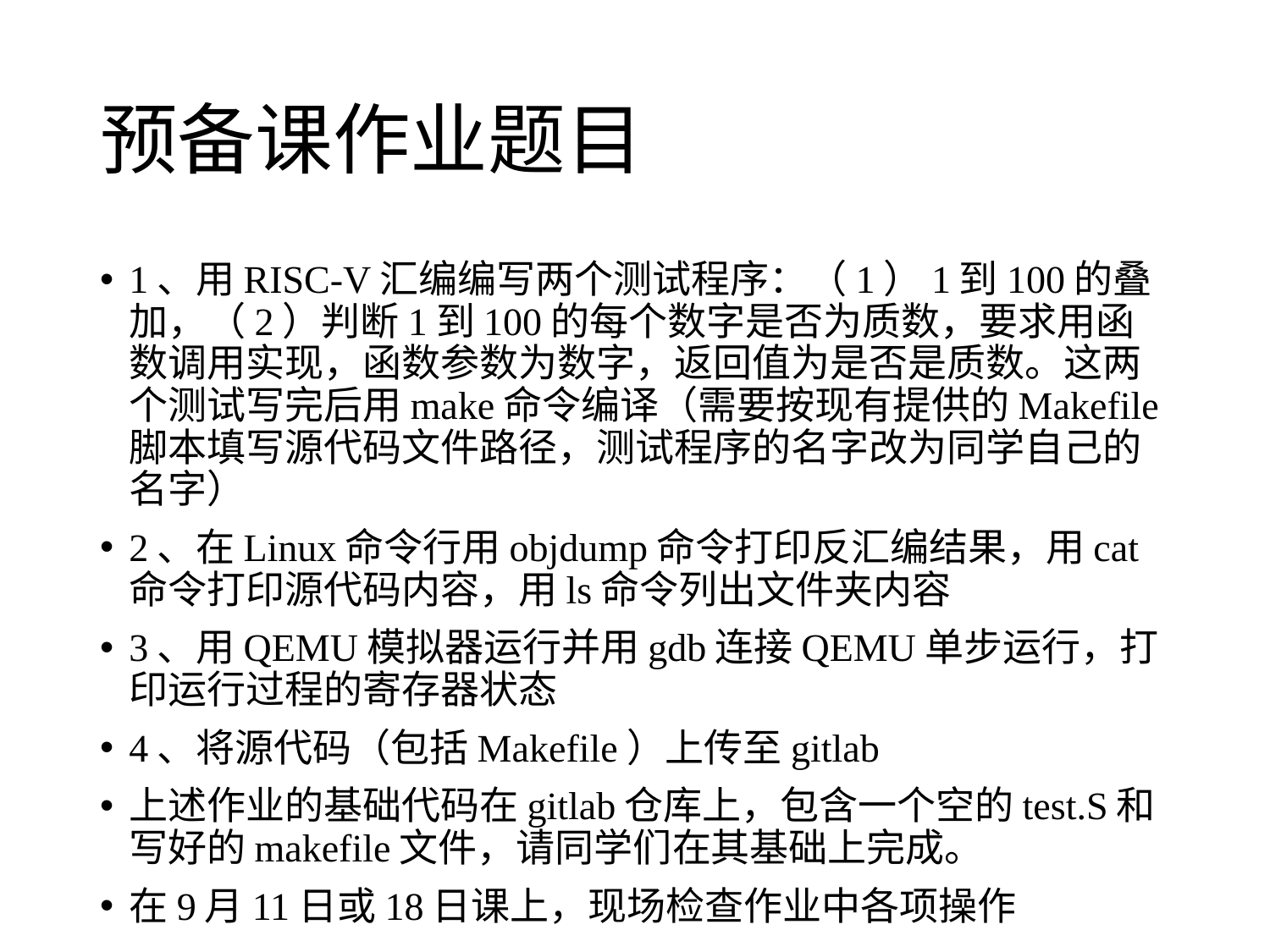

# 预备课作业题目
1、用RISC-V汇编编写两个测试程序：（1）1到100的叠加，（2）判断1到100的每个数字是否为质数，要求用函数调用实现，函数参数为数字，返回值为是否是质数。这两个测试写完后用make命令编译（需要按现有提供的Makefile脚本填写源代码文件路径，测试程序的名字改为同学自己的名字）
2、在Linux命令行用objdump命令打印反汇编结果，用cat命令打印源代码内容，用ls命令列出文件夹内容
3、用QEMU模拟器运行并用gdb连接QEMU单步运行，打印运行过程的寄存器状态
4、将源代码（包括Makefile）上传至gitlab
上述作业的基础代码在gitlab仓库上，包含一个空的test.S和写好的makefile文件，请同学们在其基础上完成。
在9月11日或18日课上，现场检查作业中各项操作